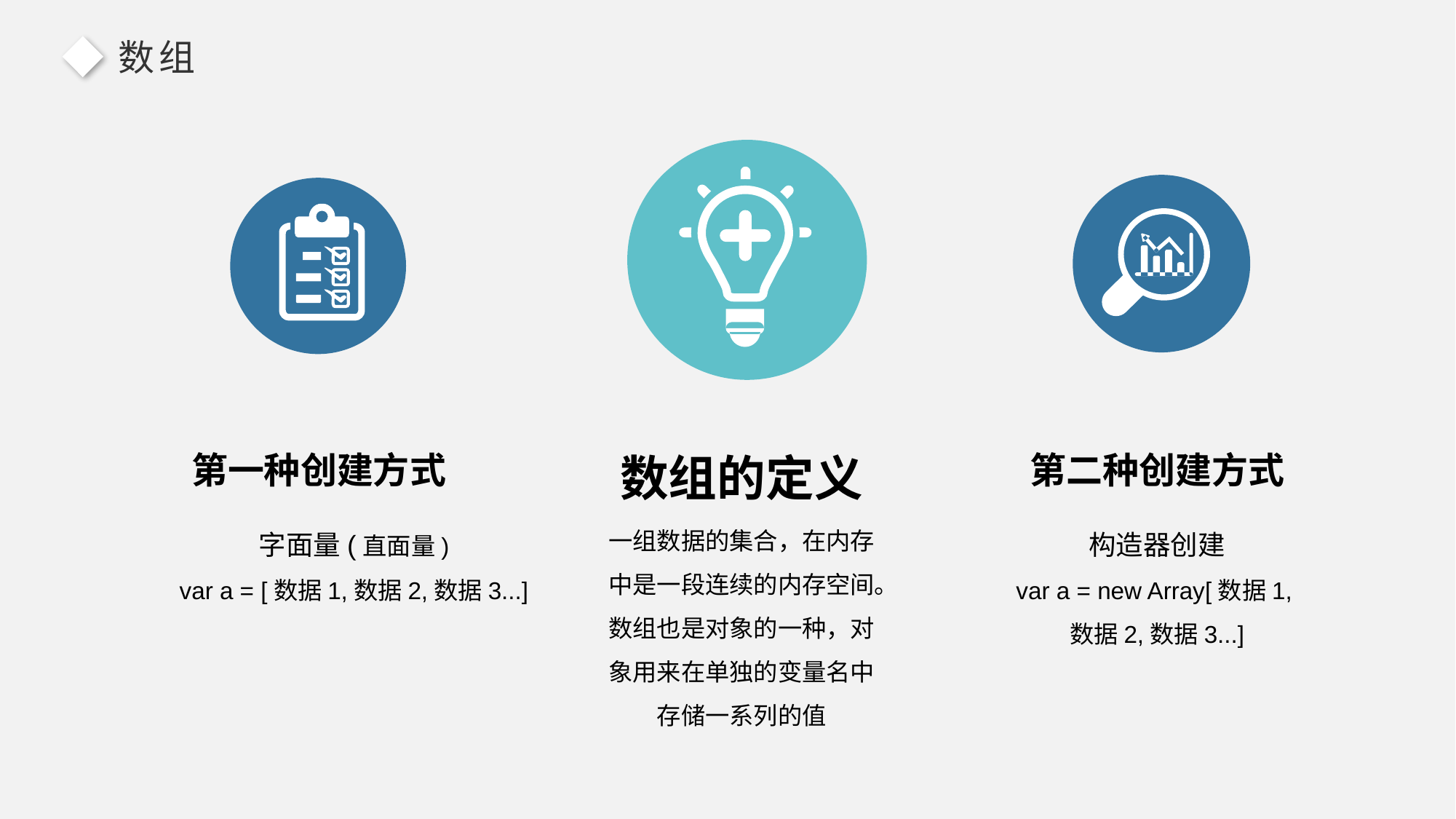

数组

第一种创建方式
数组的定义
第二种创建方式
字面量(直面量)
var a = [数据1,数据2,数据3...]
一组数据的集合，在内存中是一段连续的内存空间。数组也是对象的一种，对象用来在单独的变量名中存储一系列的值
构造器创建
var a = new Array[数据1,数据2,数据3...]